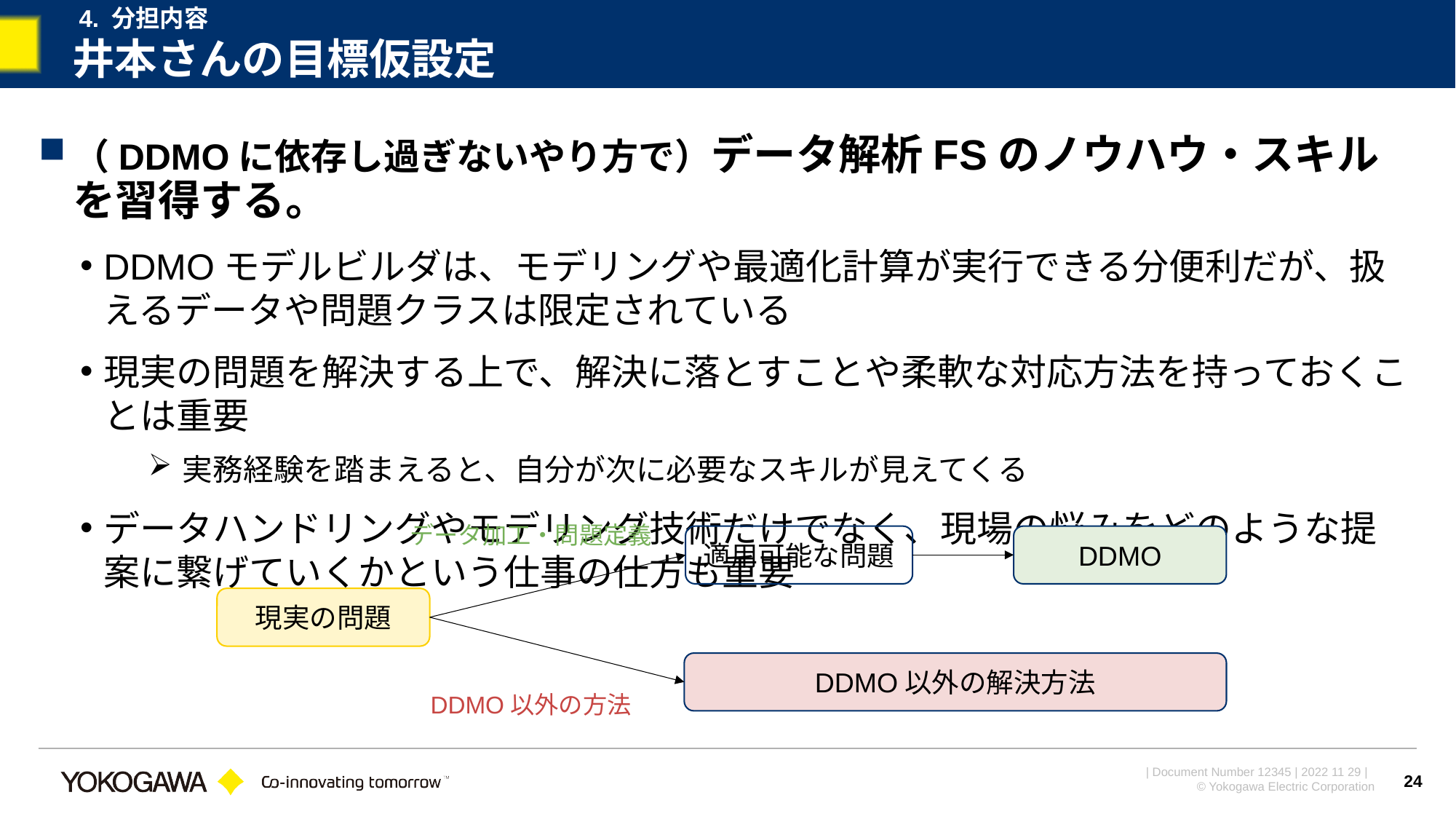

4. 分担内容
# 井本さんの目標仮設定
（DDMOに依存し過ぎないやり方で）データ解析FSのノウハウ・スキルを習得する。
DDMOモデルビルダは、モデリングや最適化計算が実行できる分便利だが、扱えるデータや問題クラスは限定されている
現実の問題を解決する上で、解決に落とすことや柔軟な対応方法を持っておくことは重要
実務経験を踏まえると、自分が次に必要なスキルが見えてくる
データハンドリングやモデリング技術だけでなく、現場の悩みをどのような提案に繋げていくかという仕事の仕方も重要
データ加工・問題定義
適用可能な問題
DDMO
現実の問題
DDMO以外の解決方法
DDMO以外の方法
24